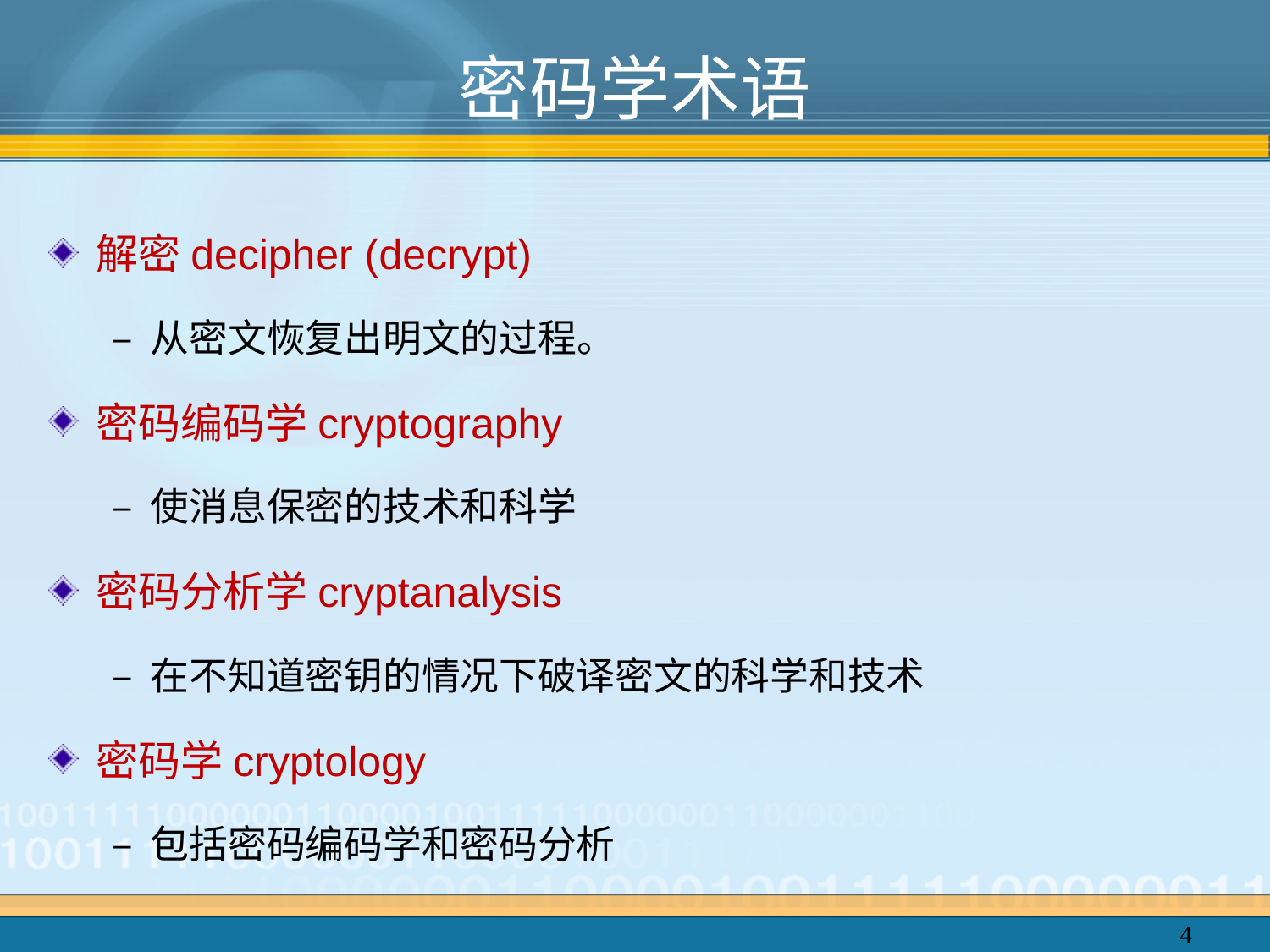

# 密码学术语
解密decipher (decrypt)
– 从密文恢复出明文的过程。
密码编码学cryptography
– 使消息保密的技术和科学
密码分析学cryptanalysis
– 在不知道密钥的情况下破译密文的科学和技术
密码学cryptology
– 包括密码编码学和密码分析
4